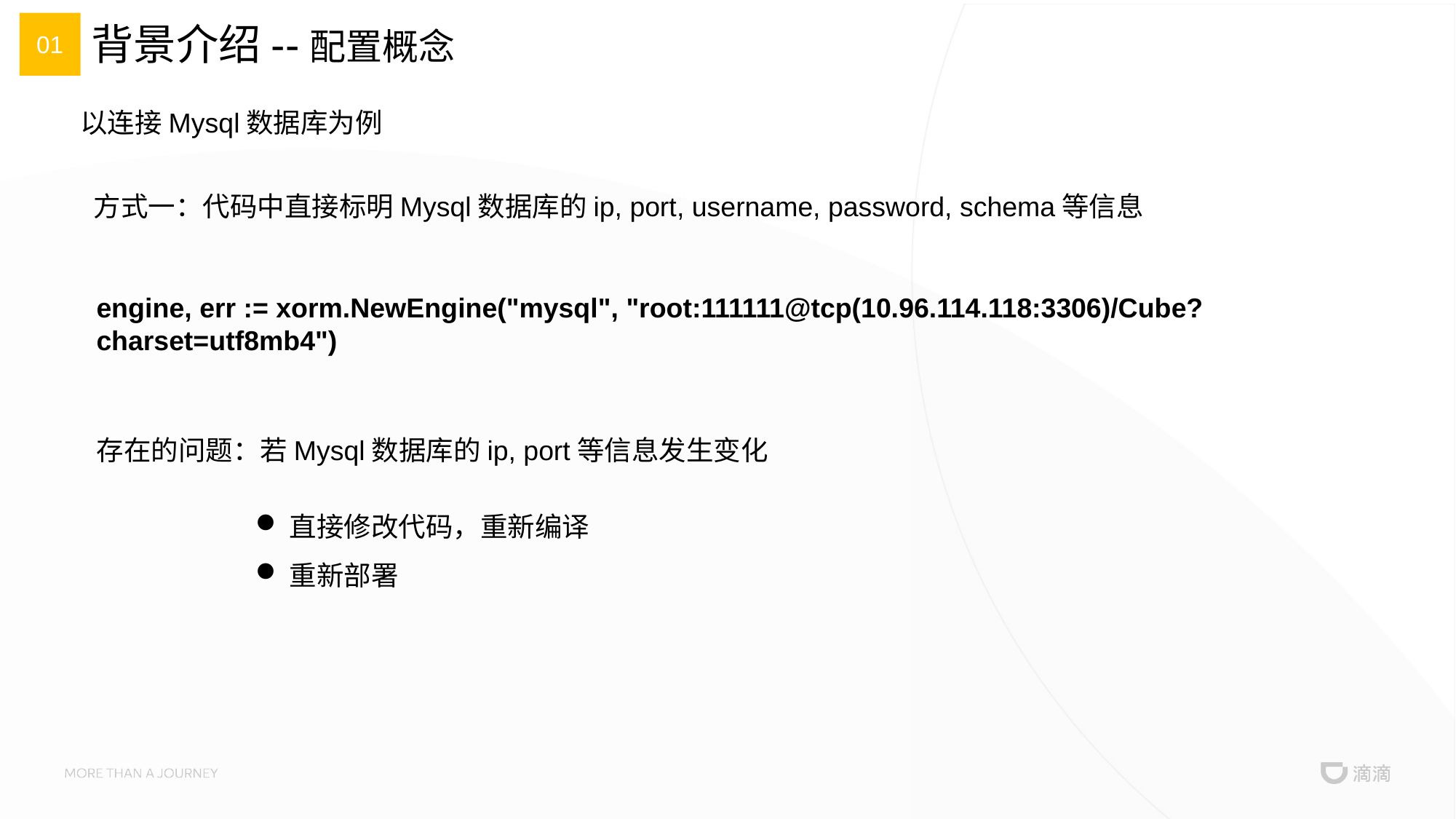

01
# 背景介绍--配置概念
以连接Mysql数据库为例
方式一：代码中直接标明Mysql数据库的ip, port, username, password, schema等信息
engine, err := xorm.NewEngine("mysql", "root:111111@tcp(10.96.114.118:3306)/Cube?charset=utf8mb4")
存在的问题：若Mysql数据库的ip, port等信息发生变化

直接修改代码，重新编译
重新部署